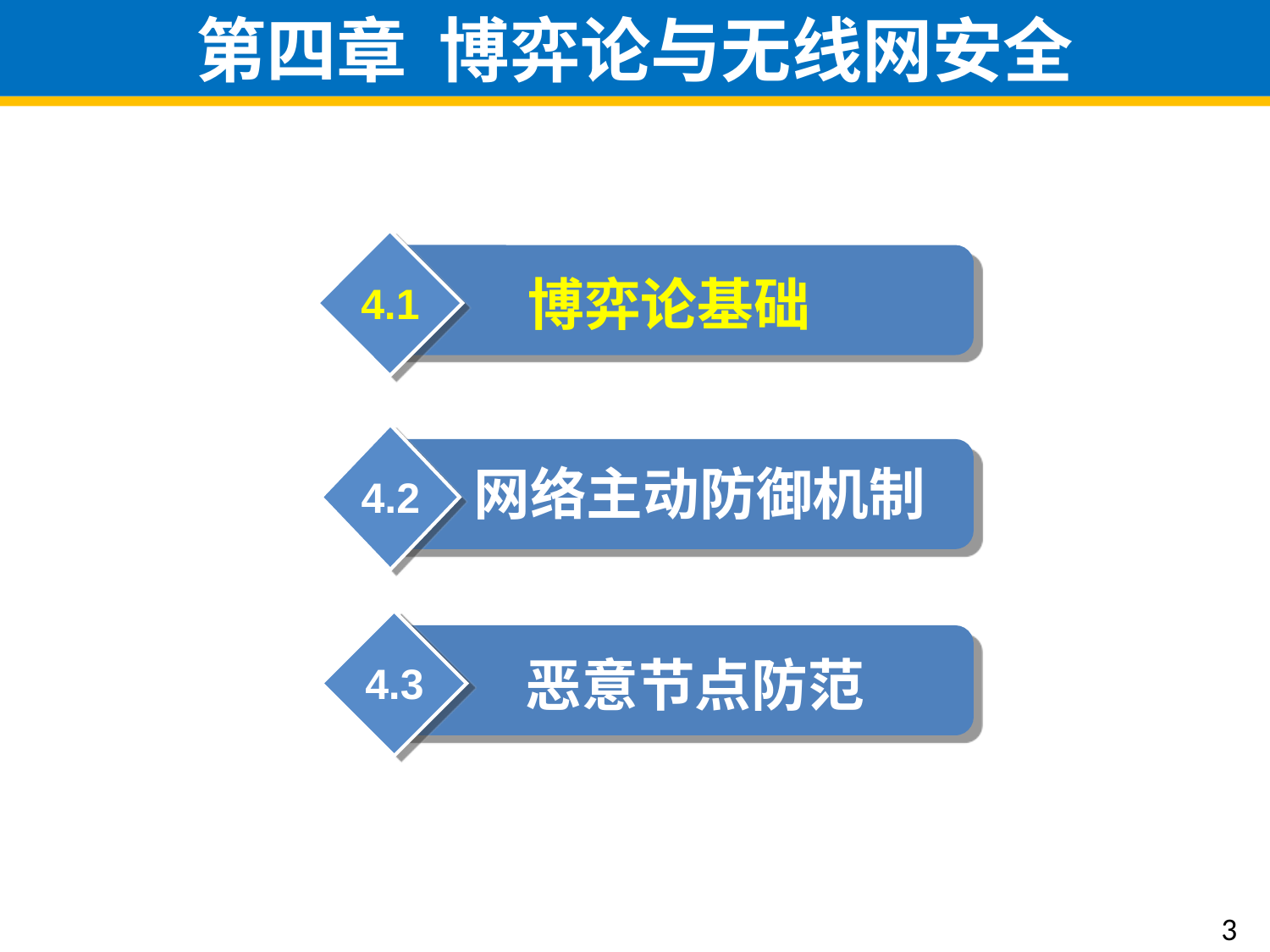

# 第四章  博弈论与无线网安全

博弈论基础
4.1

网络主动防御机制
4.2

恶意节点防范
4.3
3